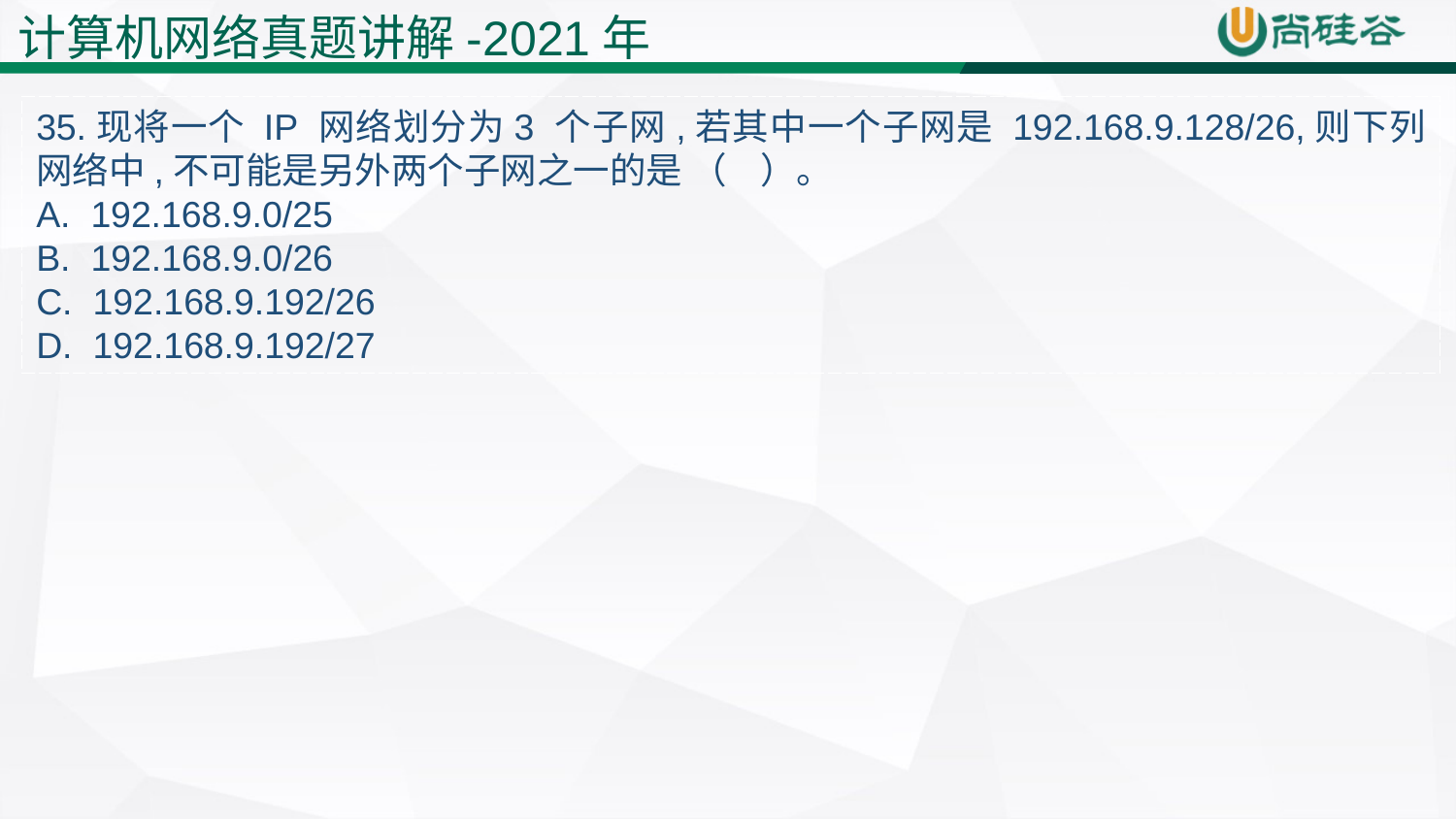

计算机网络真题讲解-2021年

35.现将一个 IP 网络划分为3 个子网,若其中一个子网是 192.168.9.128/26,则下列网络中,不可能是另外两个子网之一的是 （    ）。
192.168.9.0/25
B.  192.168.9.0/26
C.  192.168.9.192/26
D.  192.168.9.192/27